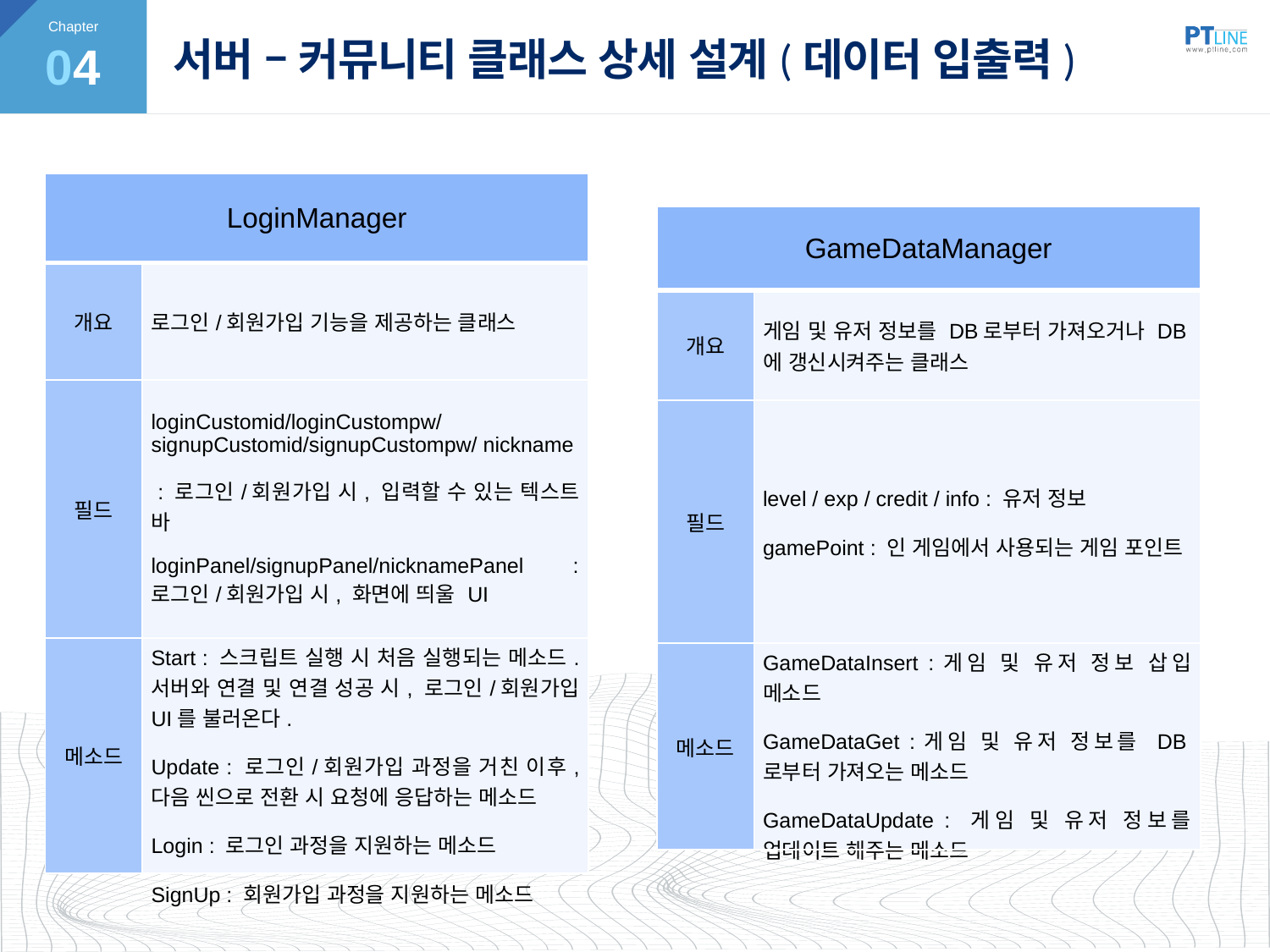

04
# 서버 – 커뮤니티 클래스 상세 설계(데이터 입출력)
| LoginManager |  |
| --- | --- |
| 개요 | 로그인/회원가입 기능을 제공하는 클래스 |
| 필드 | loginCustomid/loginCustompw/ signupCustomid/signupCustompw/ nickname : 로그인/회원가입 시, 입력할 수 있는 텍스트 바 loginPanel/signupPanel/nicknamePanel : 로그인/회원가입 시, 화면에 띄울 UI |
| 메소드 | Start : 스크립트 실행 시 처음 실행되는 메소드. 서버와 연결 및 연결 성공 시, 로그인/회원가입 UI를 불러온다. Update : 로그인/회원가입 과정을 거친 이후, 다음 씬으로 전환 시 요청에 응답하는 메소드 Login : 로그인 과정을 지원하는 메소드 SignUp : 회원가입 과정을 지원하는 메소드 |
| GameDataManager |  |
| --- | --- |
| 개요 | 게임 및 유저 정보를 DB로부터 가져오거나 DB에 갱신시켜주는 클래스 |
| 필드 | level / exp / credit / info : 유저 정보 gamePoint : 인 게임에서 사용되는 게임 포인트 |
| 메소드 | GameDataInsert :게임 및 유저 정보 삽입 메소드 GameDataGet :게임 및 유저 정보를 DB로부터 가져오는 메소드 GameDataUpdate : 게임 및 유저 정보를 업데이트 해주는 메소드 |